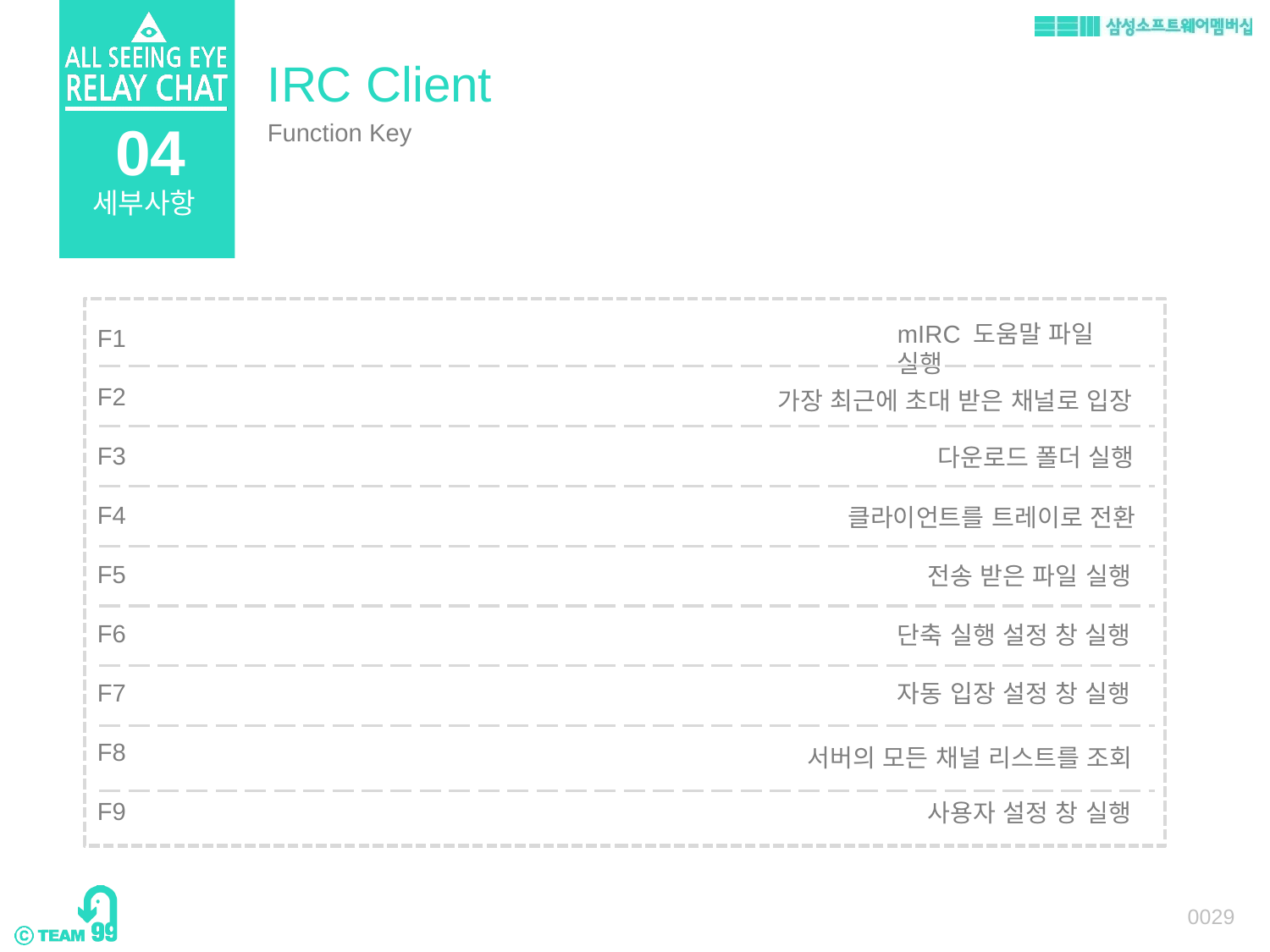

IRC Client
04
Function Key
세부사항

mIRC 도움말 파일 실행
F1

F2

F3

F4

F5

F6

F7

F8

F9
가장 최근에 초대 받은 채널로 입장
다운로드 폴더 실행
클라이언트를 트레이로 전환
전송 받은 파일 실행
단축 실행 설정 창 실행
자동 입장 설정 창 실행
서버의 모든 채널 리스트를 조회
사용자 설정 창 실행
0029